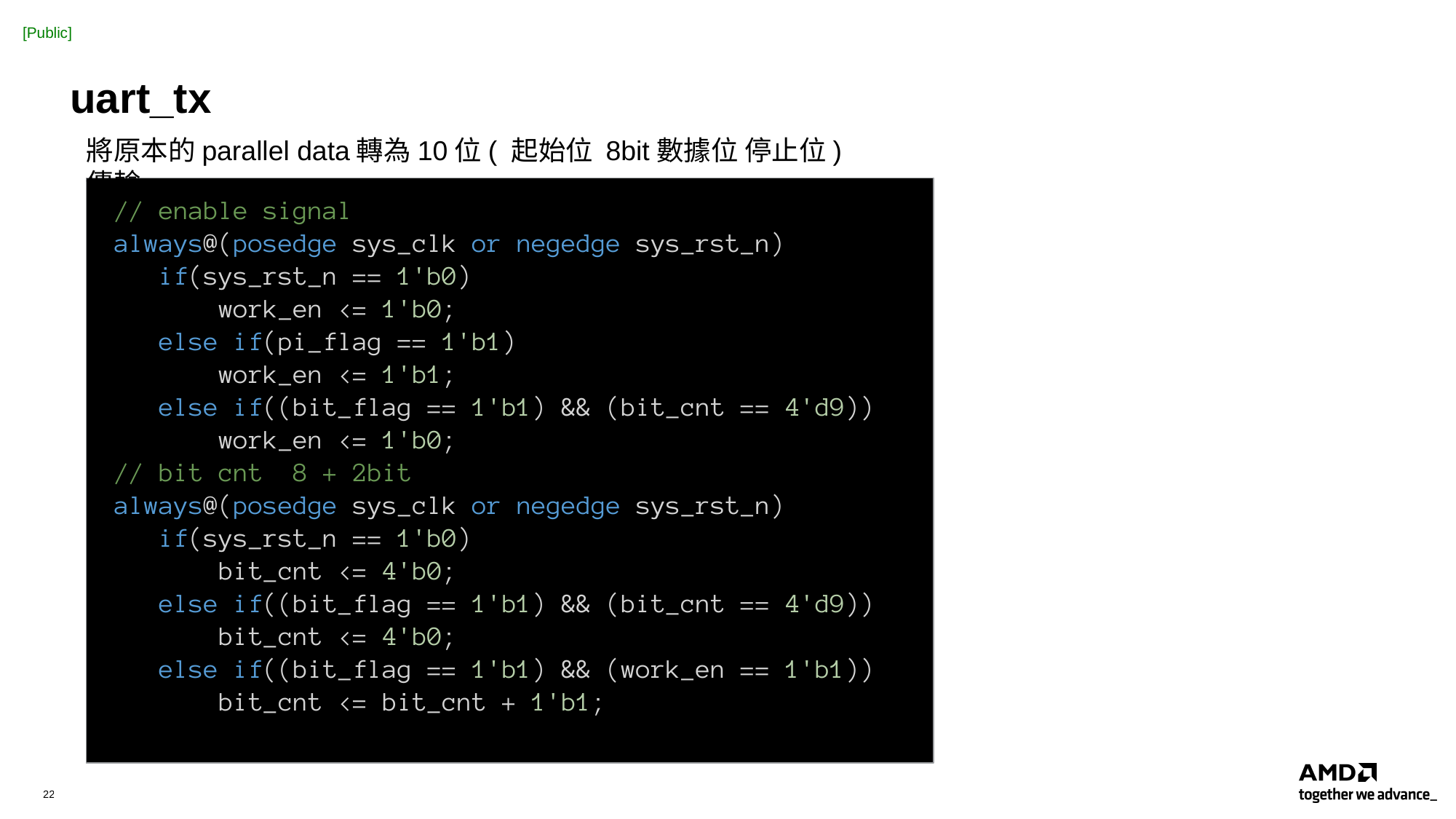

# uart_tx
將原本的parallel data轉為10位( 起始位 8bit數據位 停止位) 傳輸

 // enable signal
 always@(posedge sys_clk or negedge sys_rst_n)
    if(sys_rst_n == 1'b0)
        work_en <= 1'b0;
    else if(pi_flag == 1'b1)
        work_en <= 1'b1;
    else if((bit_flag == 1'b1) && (bit_cnt == 4'd9))
        work_en <= 1'b0;
 // bit cnt  8 + 2bit
 always@(posedge sys_clk or negedge sys_rst_n)
    if(sys_rst_n == 1'b0)
        bit_cnt <= 4'b0;
    else if((bit_flag == 1'b1) && (bit_cnt == 4'd9))
        bit_cnt <= 4'b0;
    else if((bit_flag == 1'b1) && (work_en == 1'b1))
        bit_cnt <= bit_cnt + 1'b1;